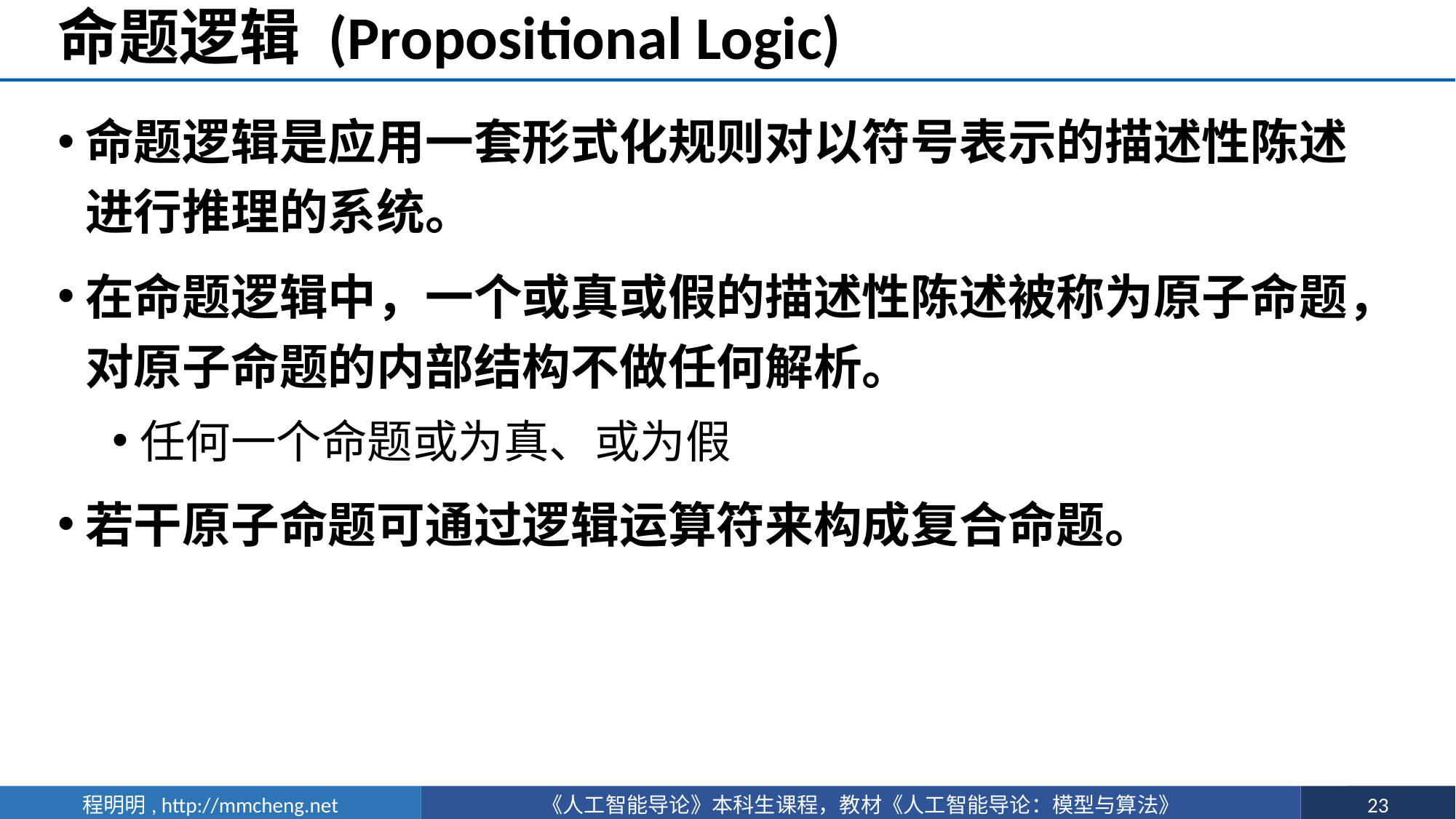

# 命题逻辑 (Propositional Logic)
命题逻辑是应用一套形式化规则对以符号表示的描述性陈述进行推理的系统。
在命题逻辑中，一个或真或假的描述性陈述被称为原子命题，对原子命题的内部结构不做任何解析。
任何一个命题或为真、或为假
若干原子命题可通过逻辑运算符来构成复合命题。